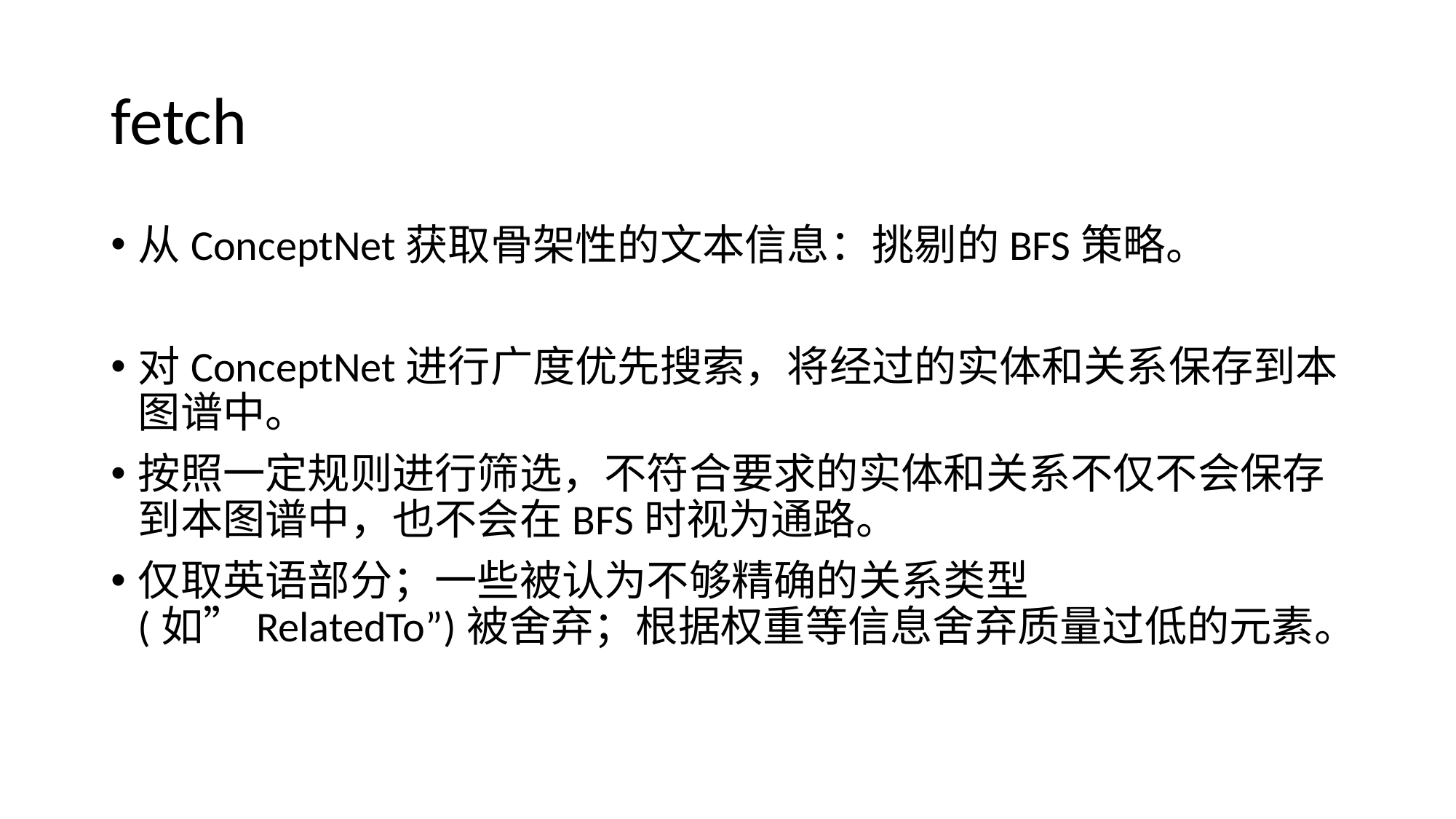

# fetch
从ConceptNet获取骨架性的文本信息：挑剔的BFS策略。

对ConceptNet进行广度优先搜索，将经过的实体和关系保存到本图谱中。
按照一定规则进行筛选，不符合要求的实体和关系不仅不会保存到本图谱中，也不会在BFS时视为通路。
仅取英语部分；一些被认为不够精确的关系类型(如”RelatedTo”)被舍弃；根据权重等信息舍弃质量过低的元素。